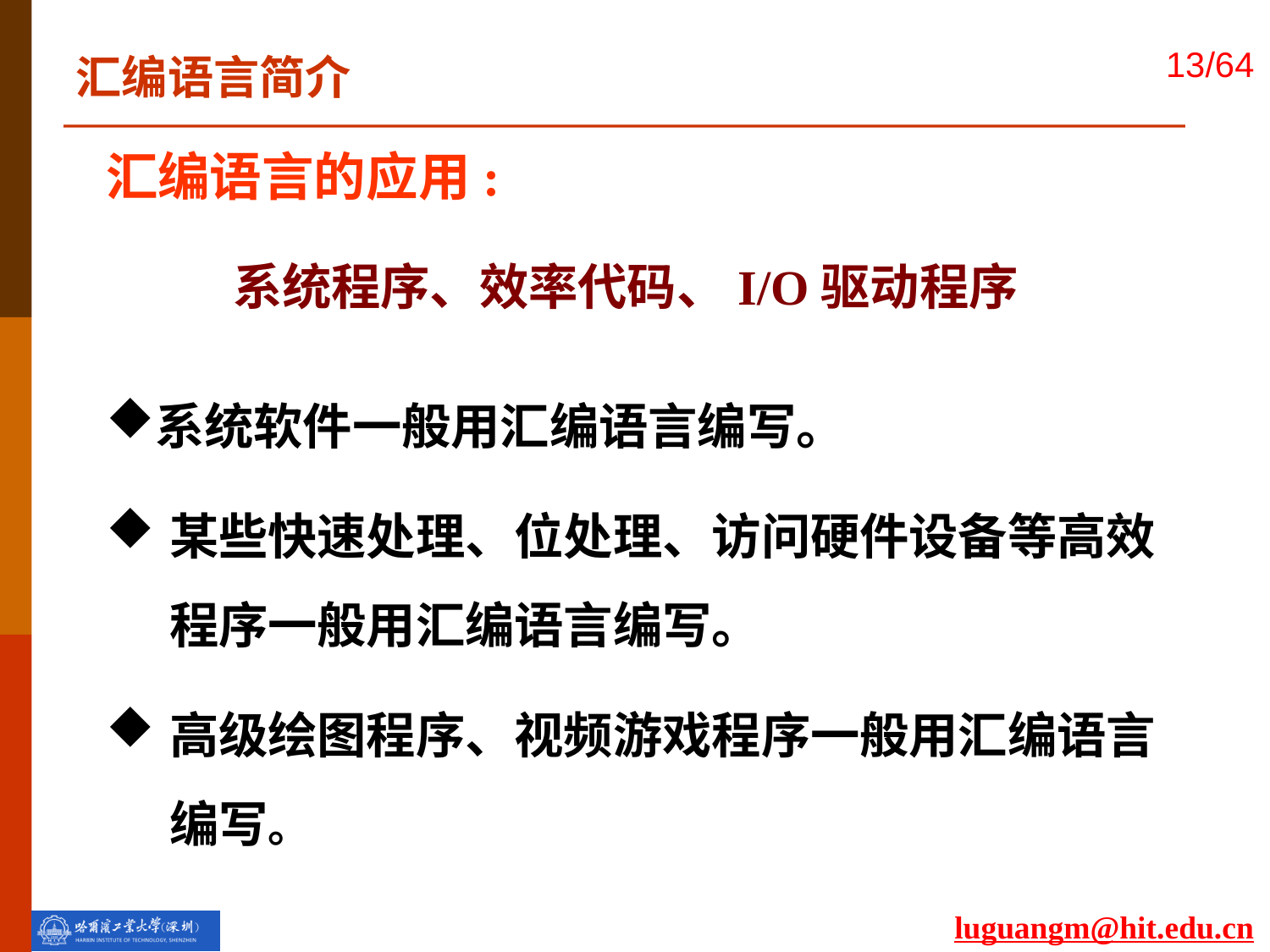

汇编语言简介
汇编语言的应用:
	系统程序、效率代码、I/O驱动程序
系统软件一般用汇编语言编写。
某些快速处理、位处理、访问硬件设备等高效程序一般用汇编语言编写。
高级绘图程序、视频游戏程序一般用汇编语言编写。